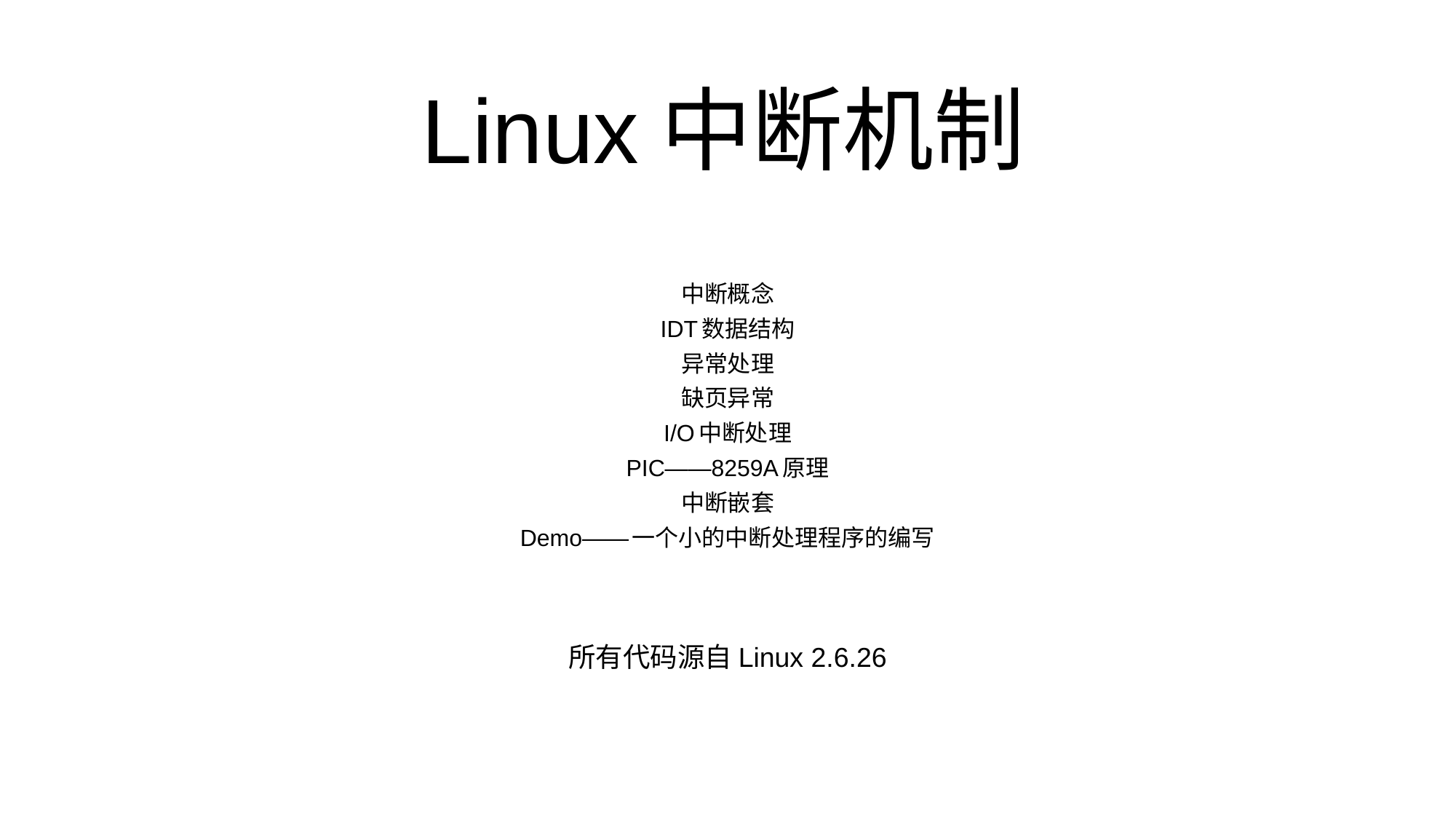

# Linux中断机制
中断概念
IDT数据结构
异常处理
缺页异常
I/O中断处理
PIC——8259A原理
中断嵌套
Demo——一个小的中断处理程序的编写
所有代码源自Linux 2.6.26